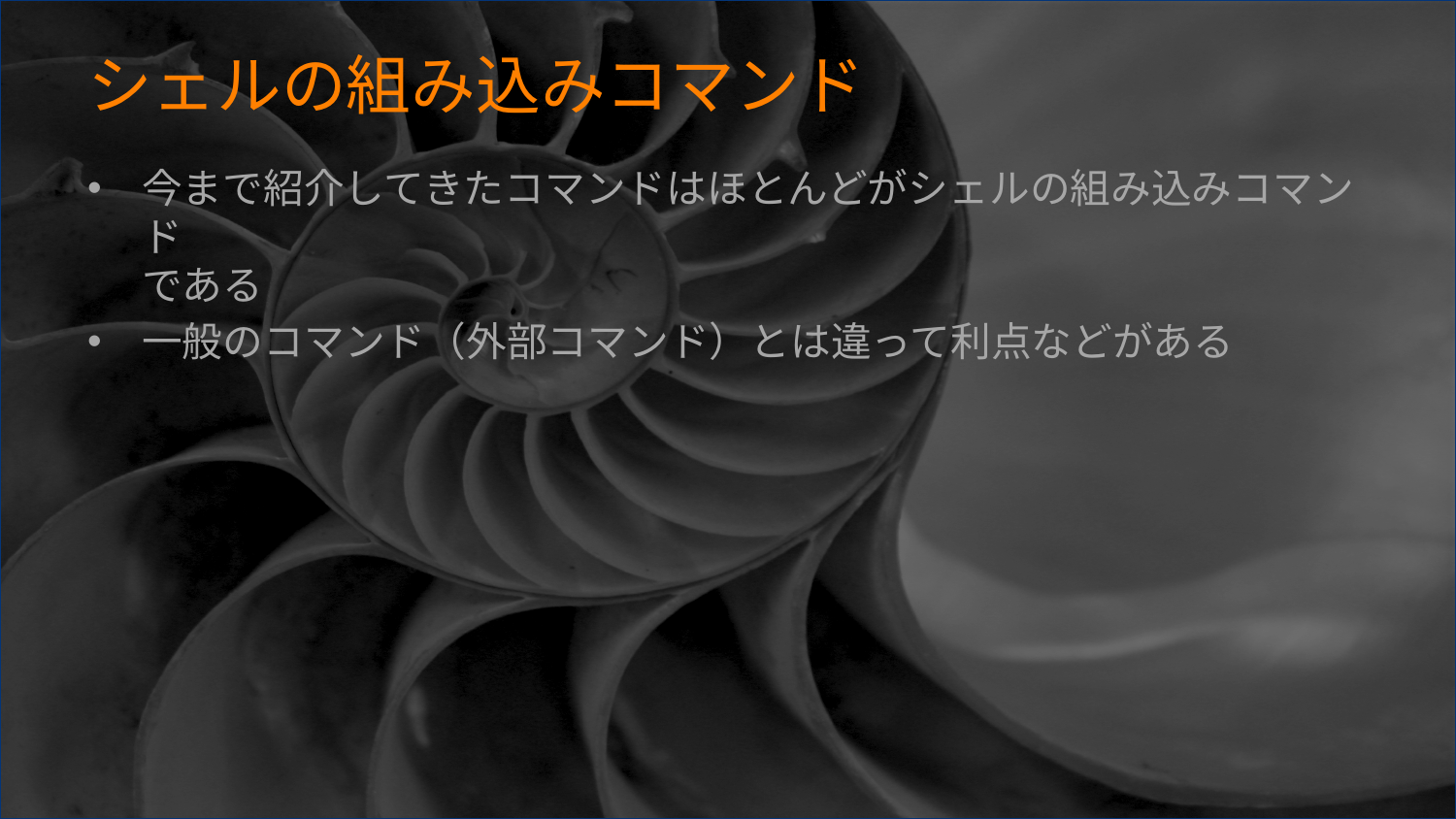

# シェルの組み込みコマンド
今まで紹介してきたコマンドはほとんどがシェルの組み込みコマンド
である
一般のコマンド（外部コマンド）とは違って利点などがある